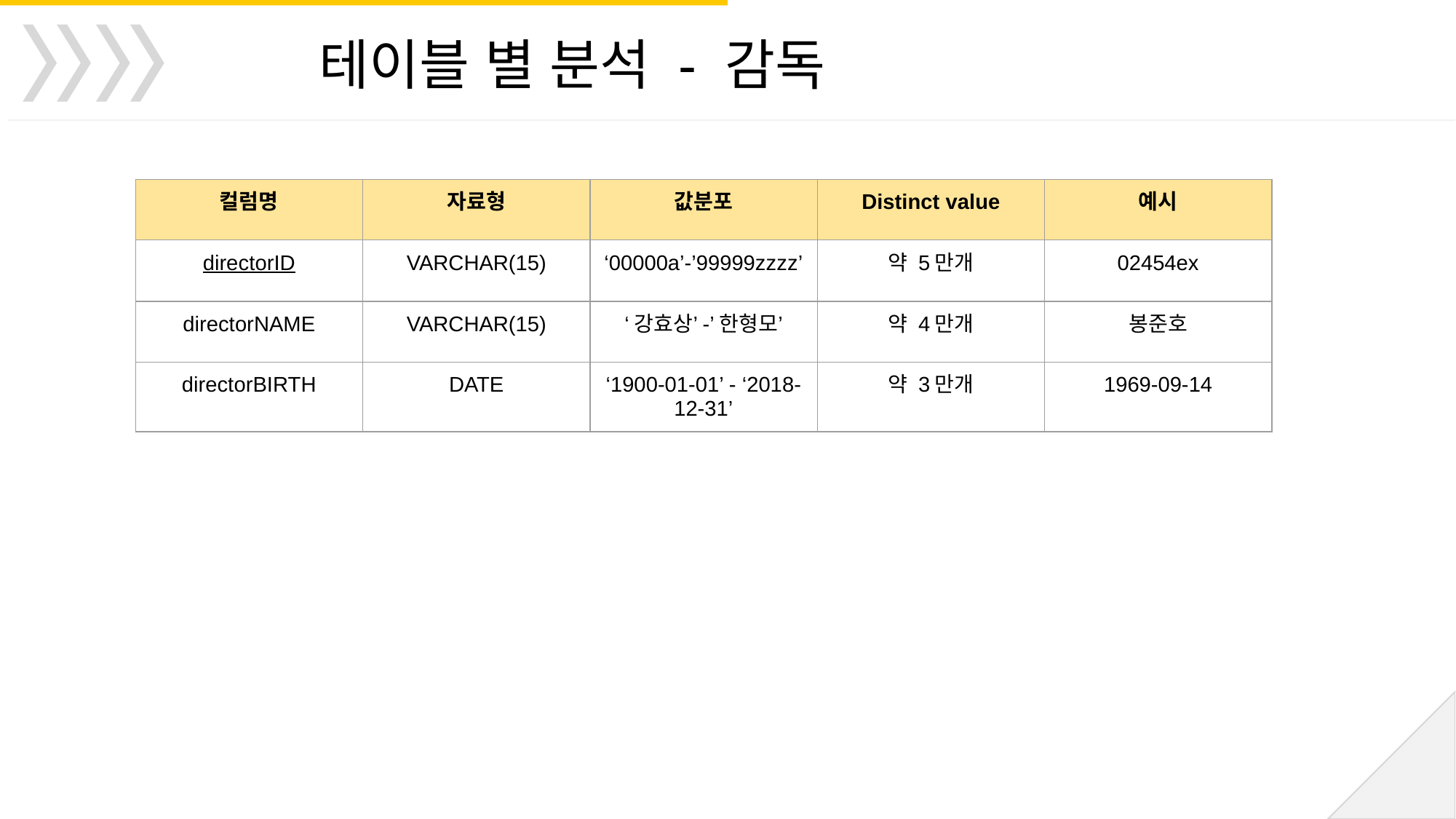

테이블 별 분석 - 감독

| 컬럼명 | 자료형 | 값분포 | Distinct value | 예시 |
| --- | --- | --- | --- | --- |
| directorID | VARCHAR(15) | ‘00000a’-’99999zzzz’ | 약 5만개 | 02454ex |
| directorNAME | VARCHAR(15) | ‘강효상’-’한형모’ | 약 4만개 | 봉준호 |
| directorBIRTH | DATE | ‘1900-01-01’ - ‘2018-12-31’ | 약 3만개 | 1969-09-14 |